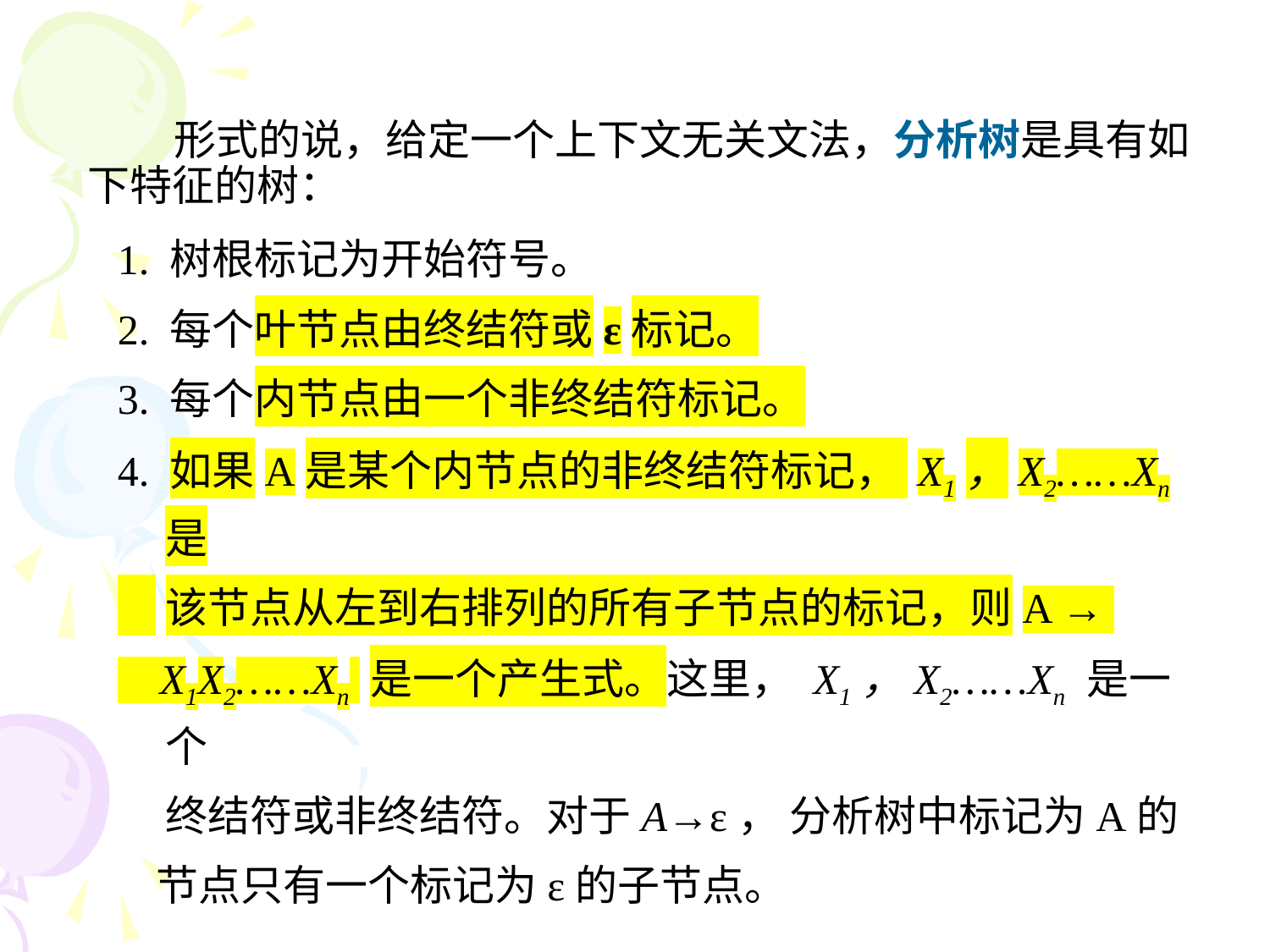

# 形式的说，给定一个上下文无关文法，分析树是具有如下特征的树：
1. 树根标记为开始符号。
2. 每个叶节点由终结符或ε标记。
3. 每个内节点由一个非终结符标记。
4. 如果A是某个内节点的非终结符标记， X1，X2……Xn 是
    该节点从左到右排列的所有子节点的标记，则A →
    X1X2……Xn 是一个产生式。这里， X1，X2……Xn 是一个
    终结符或非终结符。对于A→ε， 分析树中标记为A的
   节点只有一个标记为ε的子节点。
20